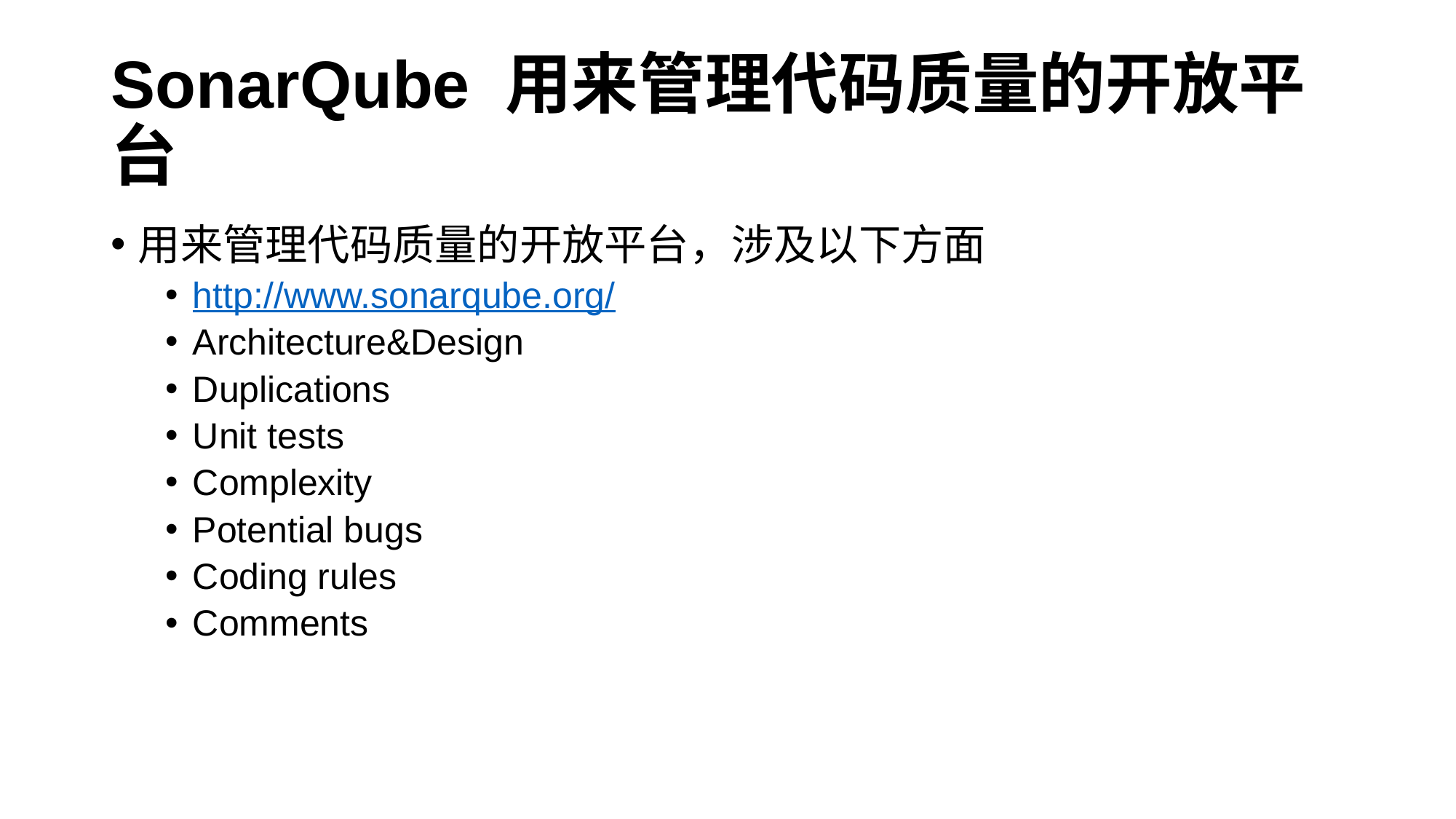

# SonarQube 用来管理代码质量的开放平台
用来管理代码质量的开放平台，涉及以下方面
http://www.sonarqube.org/
Architecture&Design
Duplications
Unit tests
Complexity
Potential bugs
Coding rules
Comments